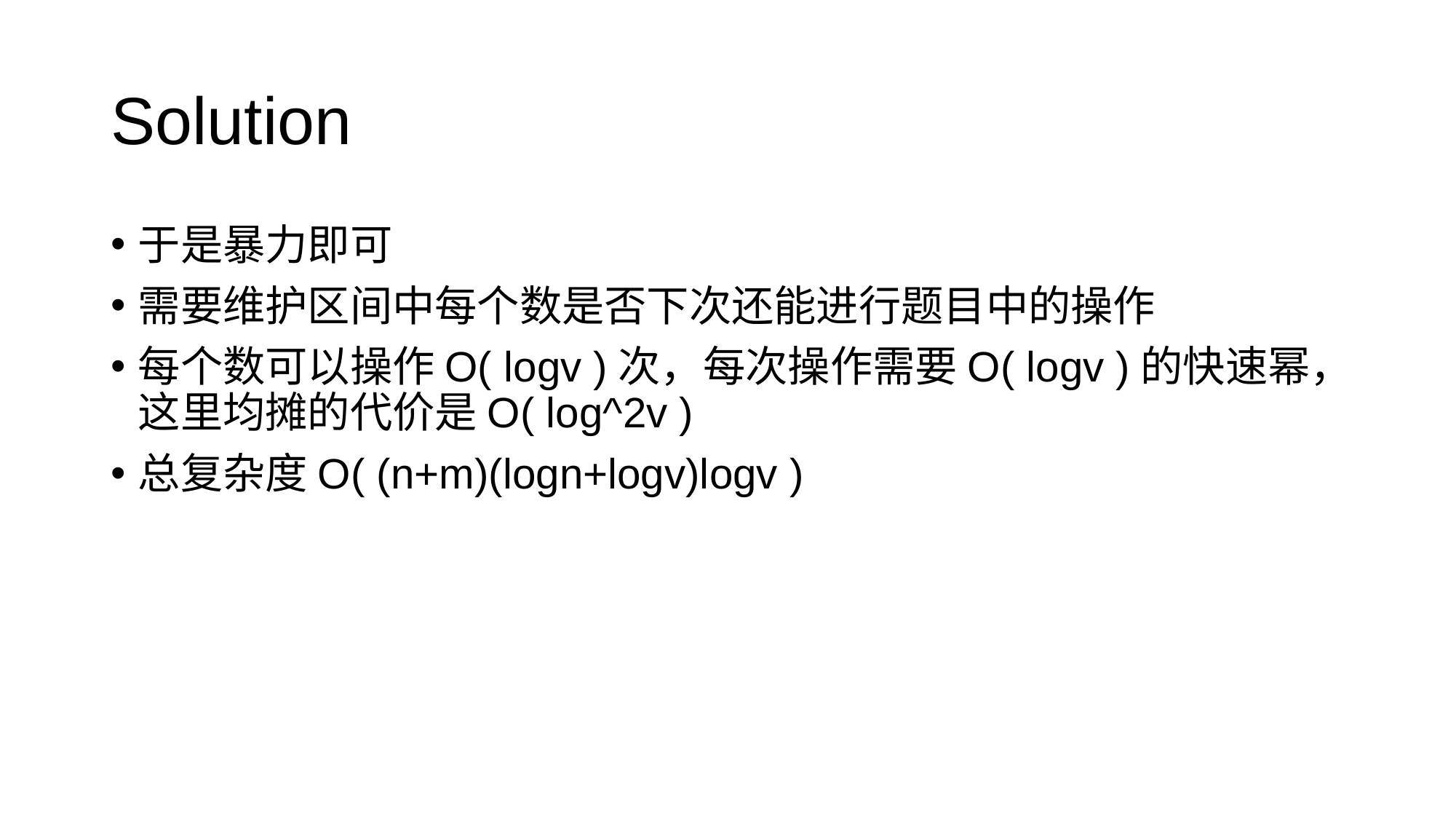

# Solution
于是暴力即可
需要维护区间中每个数是否下次还能进行题目中的操作
每个数可以操作O( logv )次，每次操作需要O( logv )的快速幂，这里均摊的代价是O( log^2v )
总复杂度O( (n+m)(logn+logv)logv )